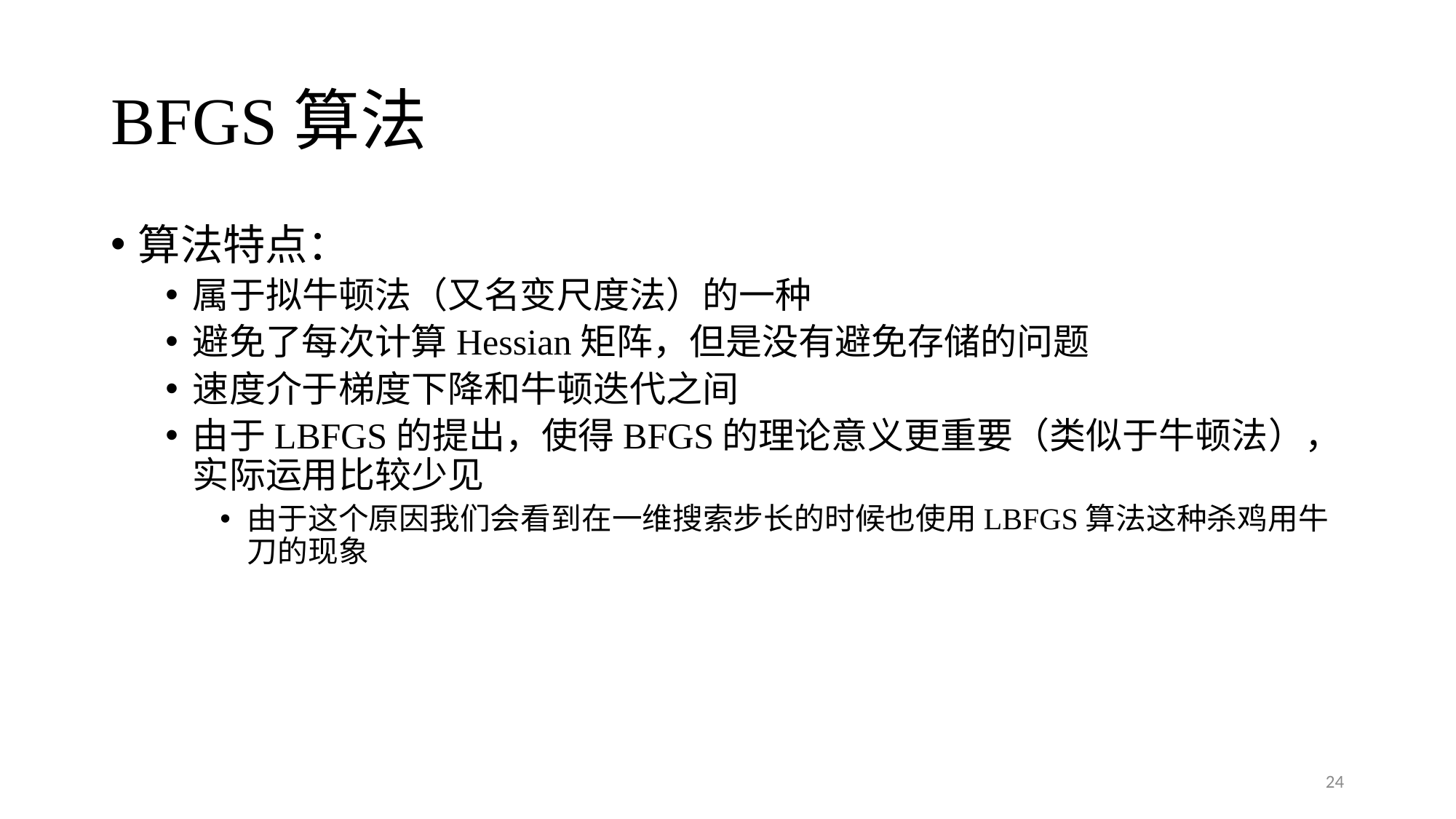

# BFGS算法
算法特点：
属于拟牛顿法（又名变尺度法）的一种
避免了每次计算Hessian矩阵，但是没有避免存储的问题
速度介于梯度下降和牛顿迭代之间
由于LBFGS的提出，使得BFGS的理论意义更重要（类似于牛顿法），实际运用比较少见
由于这个原因我们会看到在一维搜索步长的时候也使用LBFGS算法这种杀鸡用牛刀的现象

24